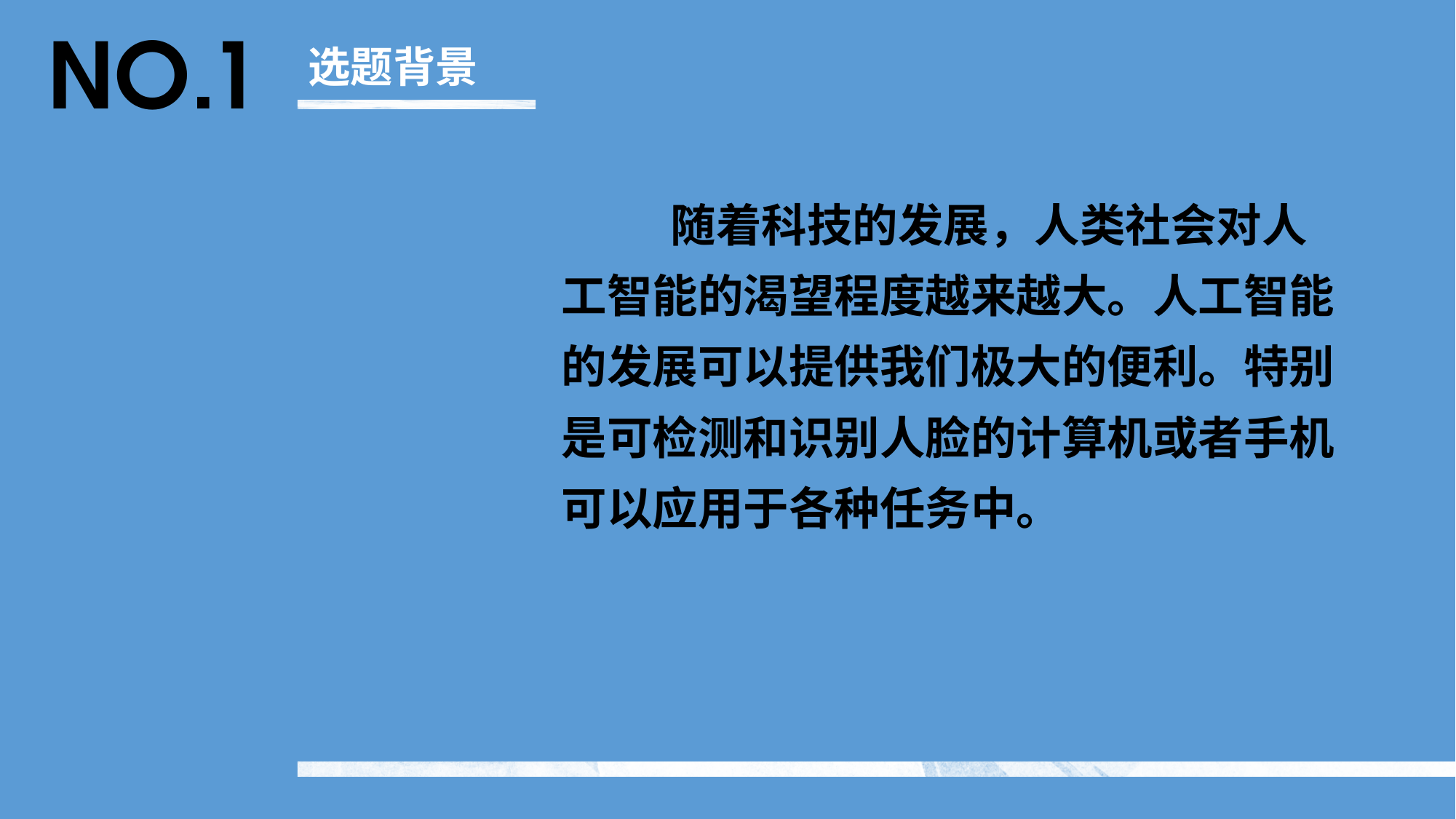

NO.1
选题背景
	随着科技的发展，人类社会对人工智能的渴望程度越来越大。人工智能的发展可以提供我们极大的便利。特别是可检测和识别人脸的计算机或者手机可以应用于各种任务中。